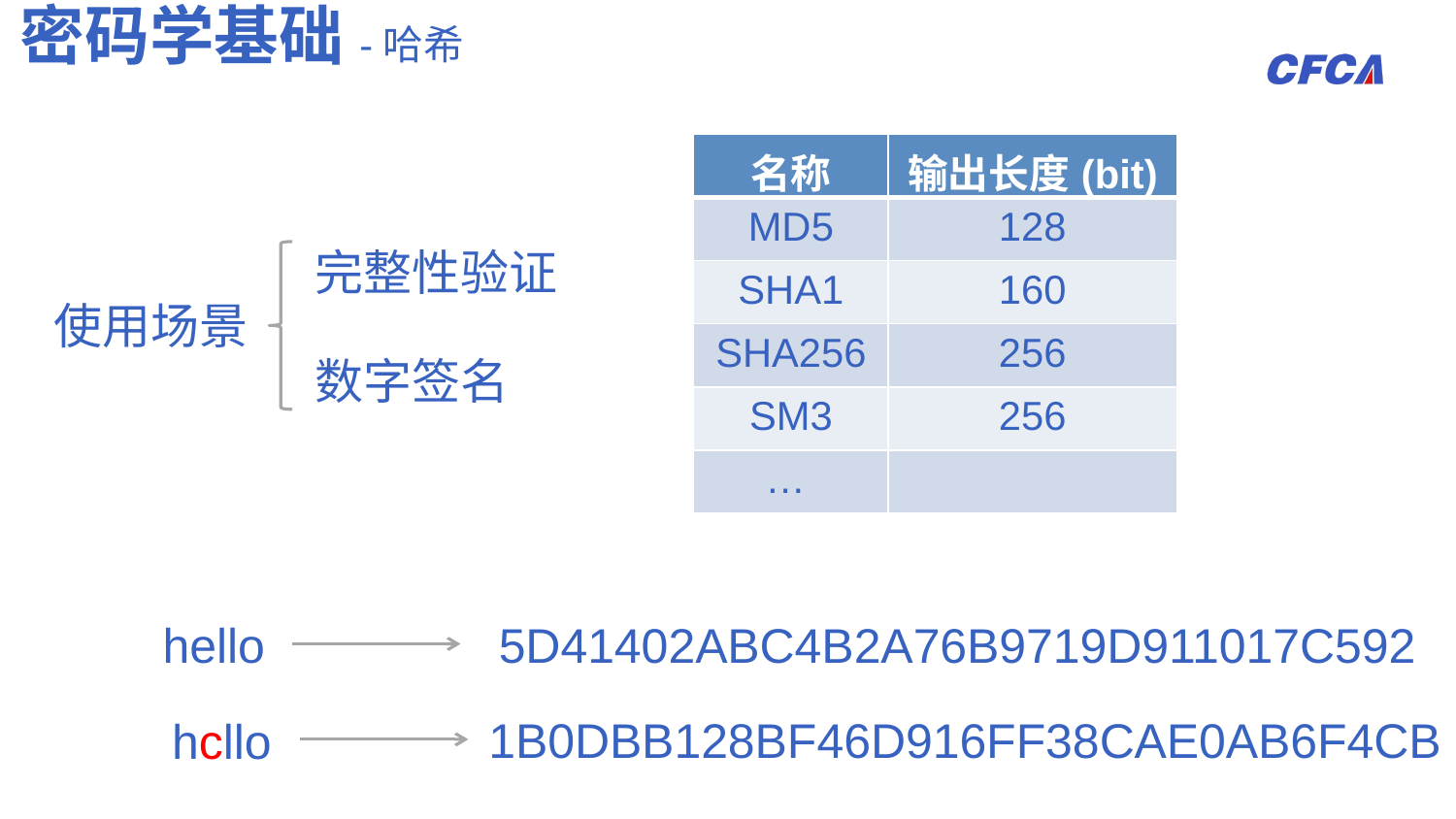

密码学基础-哈希
| 名称 | 输出长度(bit) |
| --- | --- |
| MD5 | 128 |
| SHA1 | 160 |
| SHA256 | 256 |
| SM3 | 256 |
| … |  |

完整性验证
使用场景
数字签名
5D41402ABC4B2A76B9719D911017C592
hello
1B0DBB128BF46D916FF38CAE0AB6F4CB
hcllo